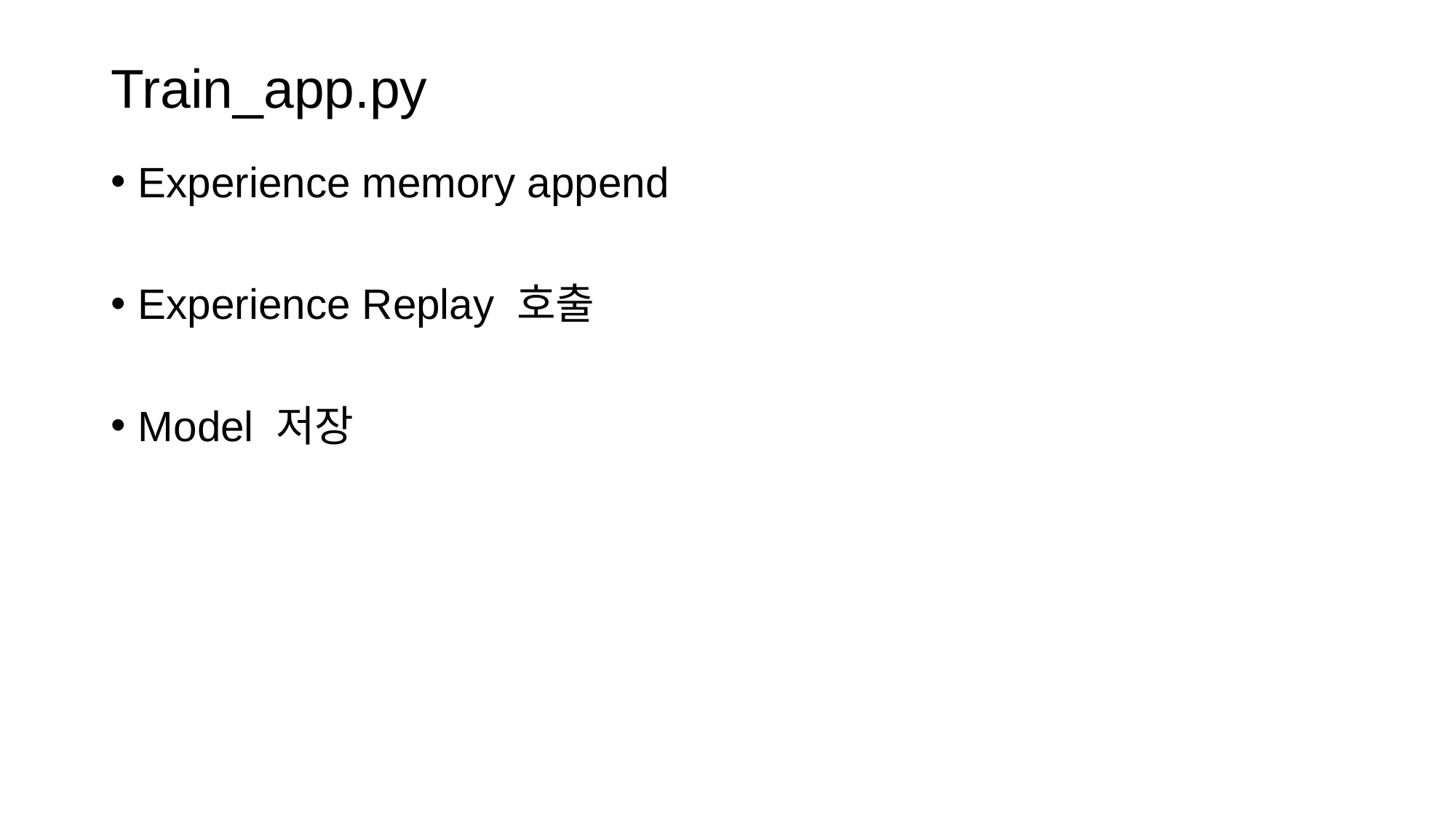

# Train_app.py
Experience memory append

Experience Replay 호출

Model 저장